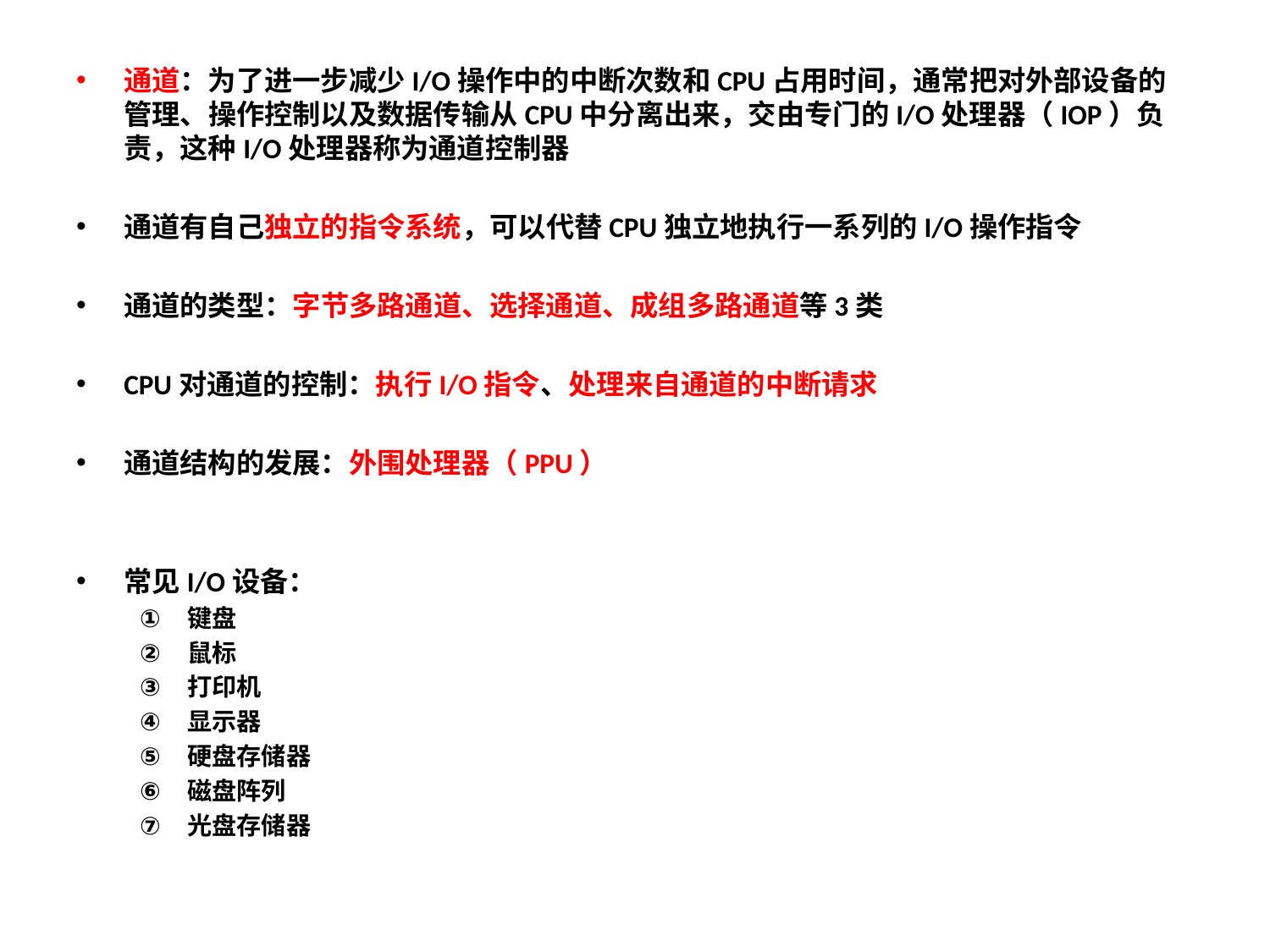

通道：为了进一步减少I/O操作中的中断次数和CPU占用时间，通常把对外部设备的管理、操作控制以及数据传输从CPU中分离出来，交由专门的I/O处理器（IOP）负责，这种I/O处理器称为通道控制器

通道有自己独立的指令系统，可以代替CPU独立地执行一系列的I/O操作指令

通道的类型：字节多路通道、选择通道、成组多路通道等3类

CPU对通道的控制：执行I/O指令、处理来自通道的中断请求

通道结构的发展：外围处理器（PPU）

常见I/O设备：
键盘
鼠标
打印机
显示器
硬盘存储器
磁盘阵列
光盘存储器